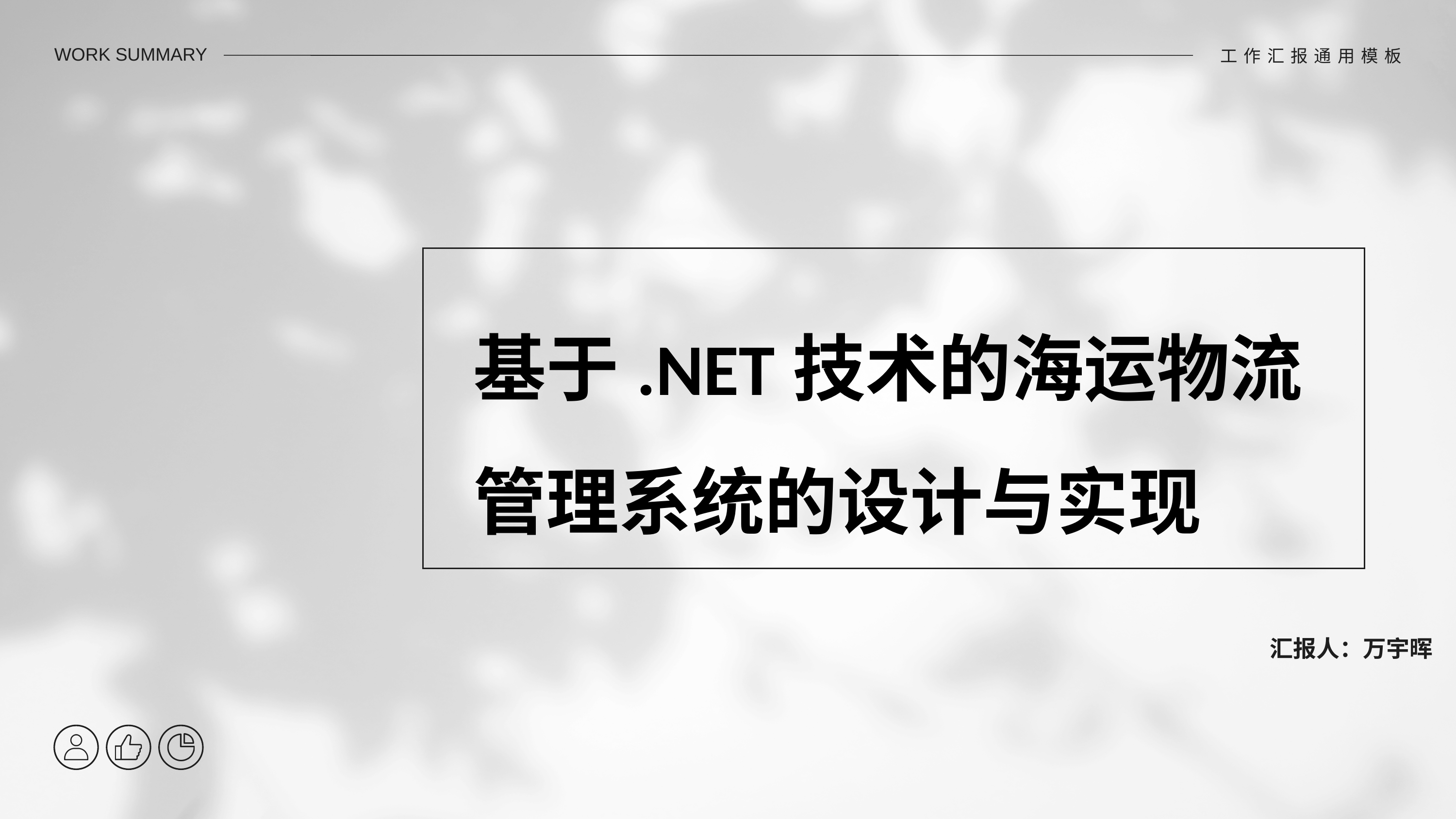

工作汇报通用模板
WORK SUMMARY

基于.NET技术的海运物流管理系统的设计与实现
汇报人：万宇晖